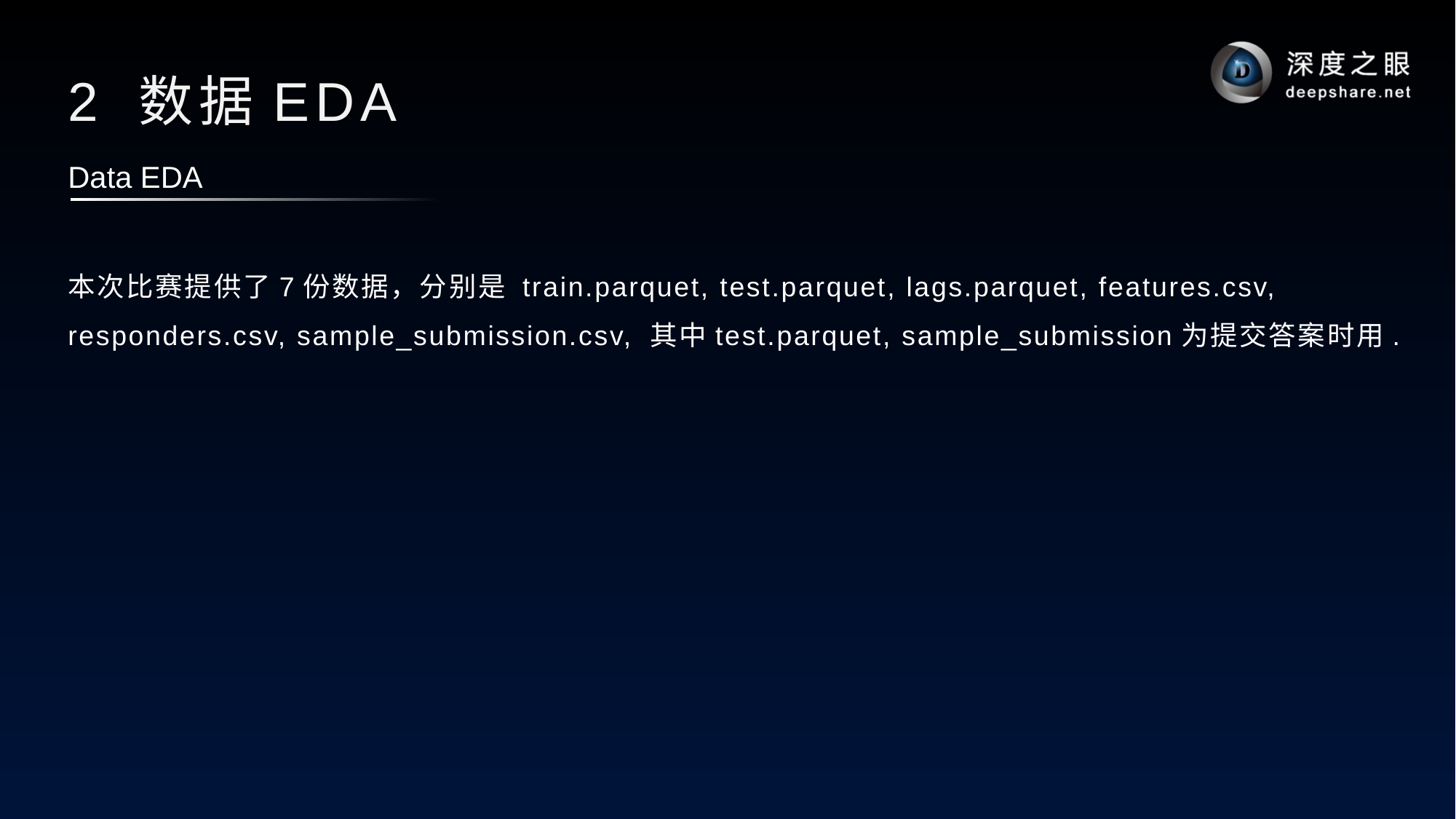

# 2 数据EDA
Data EDA
本次比赛提供了7份数据，分别是 train.parquet, test.parquet, lags.parquet, features.csv, responders.csv, sample_submission.csv, 其中test.parquet, sample_submission为提交答案时用.